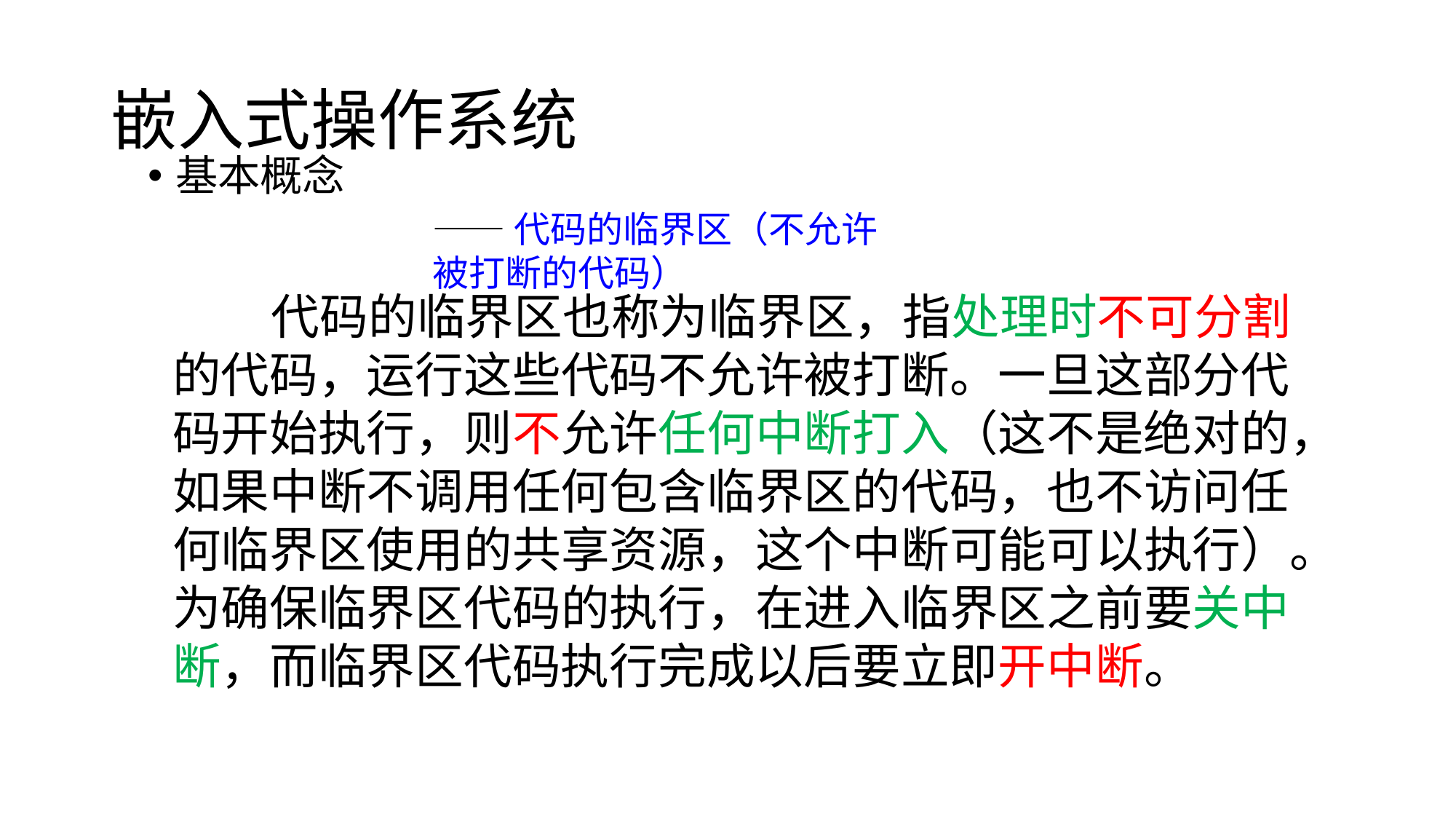

# 嵌入式操作系统
基本概念
——代码的临界区（不允许被打断的代码）
        代码的临界区也称为临界区，指处理时不可分割的代码，运行这些代码不允许被打断。一旦这部分代码开始执行，则不允许任何中断打入（这不是绝对的，如果中断不调用任何包含临界区的代码，也不访问任何临界区使用的共享资源，这个中断可能可以执行）。为确保临界区代码的执行，在进入临界区之前要关中断，而临界区代码执行完成以后要立即开中断。